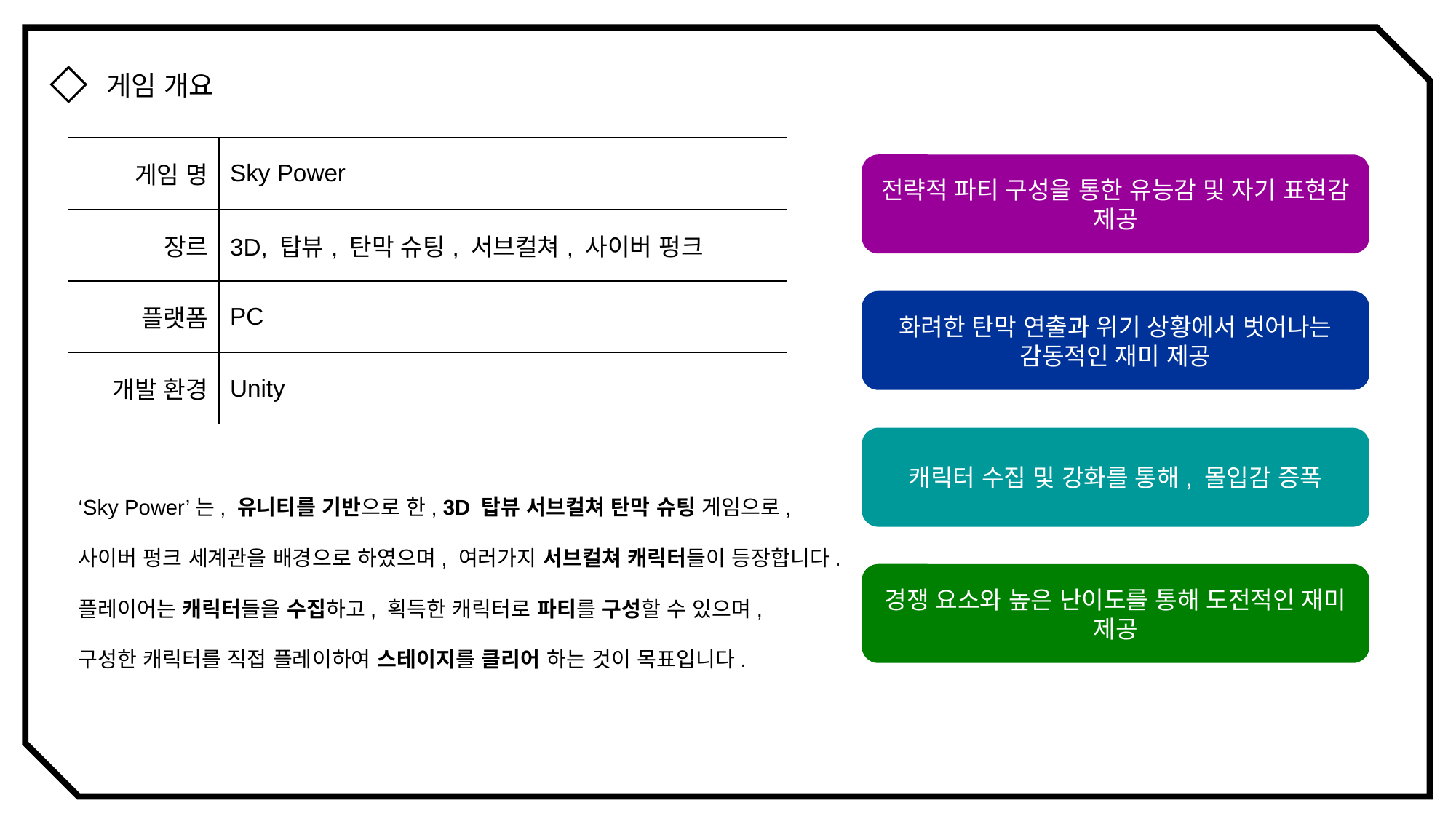

게임 개요

| 게임 명 | Sky Power |
| --- | --- |
| 장르 | 3D, 탑뷰, 탄막 슈팅, 서브컬쳐, 사이버 펑크 |
| 플랫폼 | PC |
| 개발 환경 | Unity |
전략적 파티 구성을 통한 유능감 및 자기 표현감 제공
화려한 탄막 연출과 위기 상황에서 벗어나는 감동적인 재미 제공
캐릭터 수집 및 강화를 통해, 몰입감 증폭
‘Sky Power’는, 유니티를 기반으로 한, 3D 탑뷰 서브컬쳐 탄막 슈팅 게임으로,
사이버 펑크 세계관을 배경으로 하였으며, 여러가지 서브컬쳐 캐릭터들이 등장합니다.
플레이어는 캐릭터들을 수집하고, 획득한 캐릭터로 파티를 구성할 수 있으며,
구성한 캐릭터를 직접 플레이하여 스테이지를 클리어 하는 것이 목표입니다.
경쟁 요소와 높은 난이도를 통해 도전적인 재미 제공